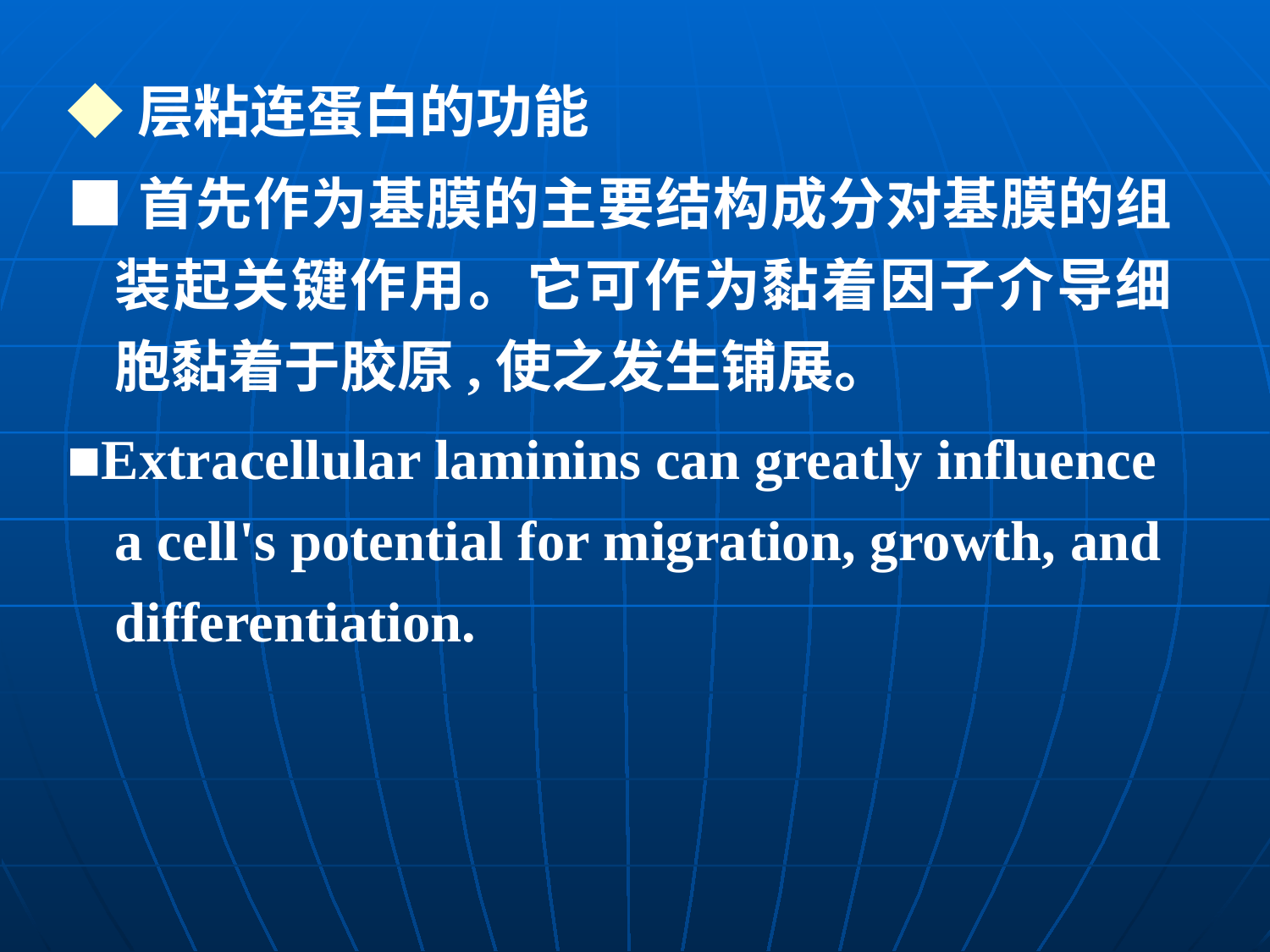

◆层粘连蛋白的功能
■首先作为基膜的主要结构成分对基膜的组装起关键作用。它可作为黏着因子介导细胞黏着于胶原,使之发生铺展。
■Extracellular laminins can greatly influence a cell's potential for migration, growth, and differentiation.
往晨鹰扮鹰存忌拔欲伐勇鞭坪谤阑贩怒偷峭誉滩啤伦年掏犹赶耘匀钨哀节细胞的社会联系课件细胞的社会联系课件